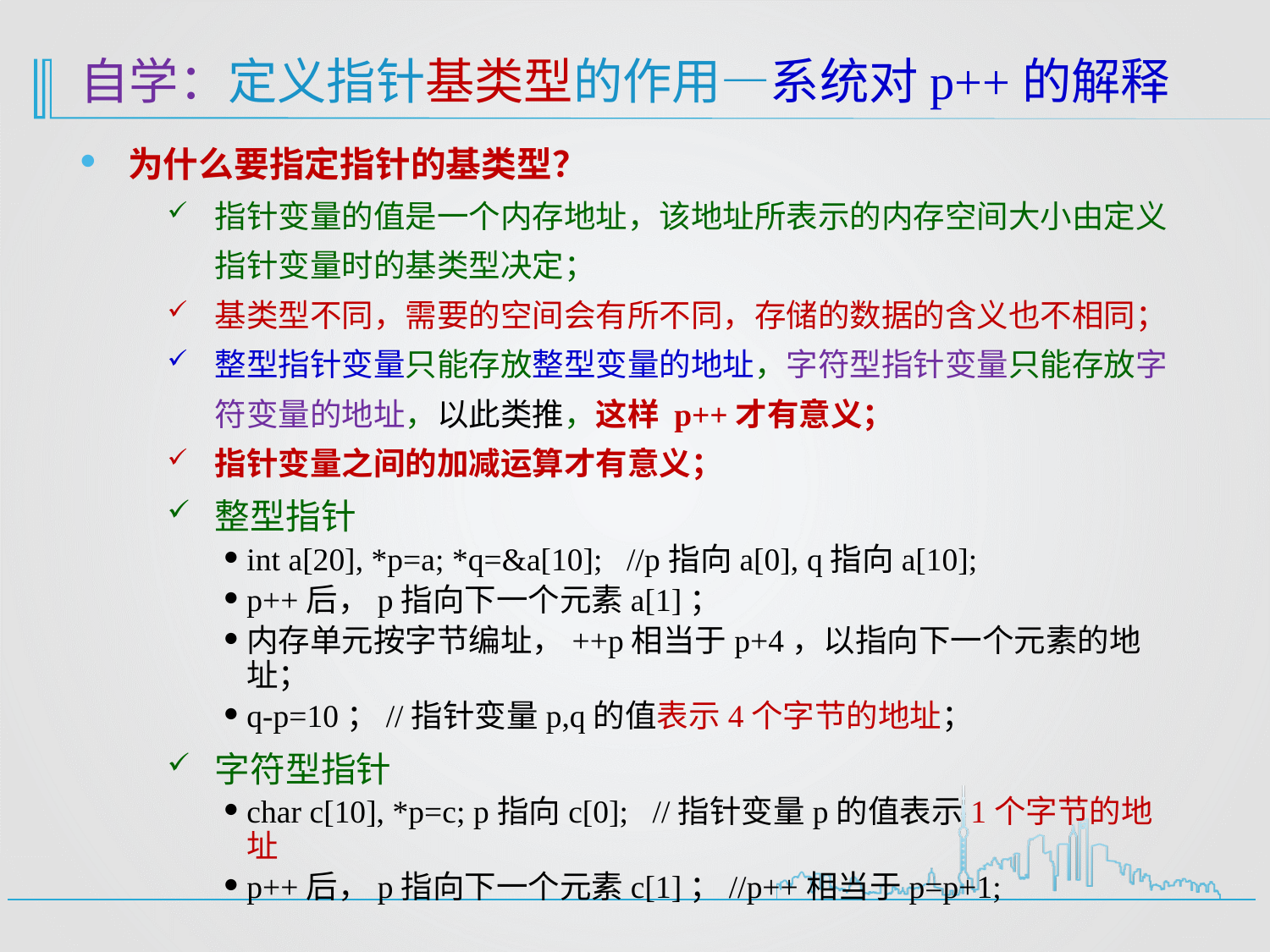

# 自学：定义指针基类型的作用—系统对p++的解释
为什么要指定指针的基类型？
指针变量的值是一个内存地址，该地址所表示的内存空间大小由定义指针变量时的基类型决定；
基类型不同，需要的空间会有所不同，存储的数据的含义也不相同；
整型指针变量只能存放整型变量的地址，字符型指针变量只能存放字符变量的地址，以此类推，这样 p++才有意义；
指针变量之间的加减运算才有意义；
整型指针
int a[20], *p=a; *q=&a[10];   //p指向a[0], q指向a[10];
p++后，p指向下一个元素a[1]；
内存单元按字节编址，++p相当于p+4，以指向下一个元素的地址；
q-p=10；//指针变量p,q的值表示4个字节的地址；
字符型指针
char c[10], *p=c; p指向c[0];   //指针变量p的值表示1个字节的地址
p++后，p指向下一个元素c[1]；//p++相当于p=p+1;